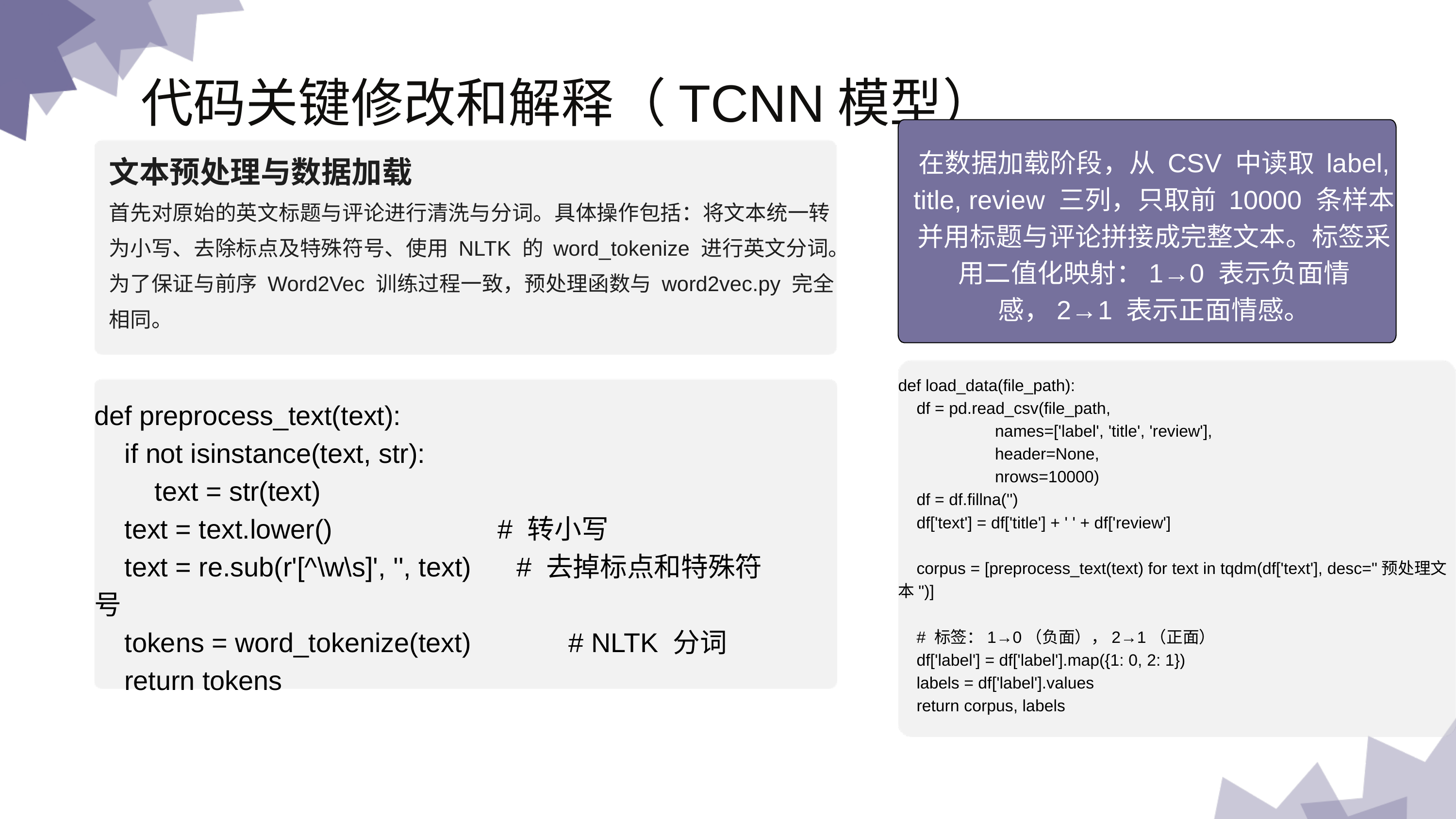

代码关键修改和解释（TCNN模型）

在数据加载阶段，从 CSV 中读取 label, title, review 三列，只取前 10000 条样本，并用标题与评论拼接成完整文本。标签采用二值化映射：1→0 表示负面情感，2→1 表示正面情感。

文本预处理与数据加载
首先对原始的英文标题与评论进行清洗与分词。具体操作包括：将文本统一转为小写、去除标点及特殊符号、使用 NLTK 的 word_tokenize 进行英文分词。为了保证与前序 Word2Vec 训练过程一致，预处理函数与 word2vec.py 完全相同。

def load_data(file_path):
    df = pd.read_csv(file_path,
                     names=['label', 'title', 'review'],
                     header=None,
                     nrows=10000)
    df = df.fillna('')
    df['text'] = df['title'] + ' ' + df['review']

    corpus = [preprocess_text(text) for text in tqdm(df['text'], desc="预处理文本")]

    # 标签：1→0（负面），2→1（正面）
    df['label'] = df['label'].map({1: 0, 2: 1})
    labels = df['label'].values
    return corpus, labels

def preprocess_text(text):
    if not isinstance(text, str):
        text = str(text)
    text = text.lower()                      # 转小写
    text = re.sub(r'[^\w\s]', '', text)      # 去掉标点和特殊符号
    tokens = word_tokenize(text)             # NLTK 分词
    return tokens

演示文稿是一种实用的工具，可以是演示，演讲，报告等。大部分时间，它们都是在为观众服务。